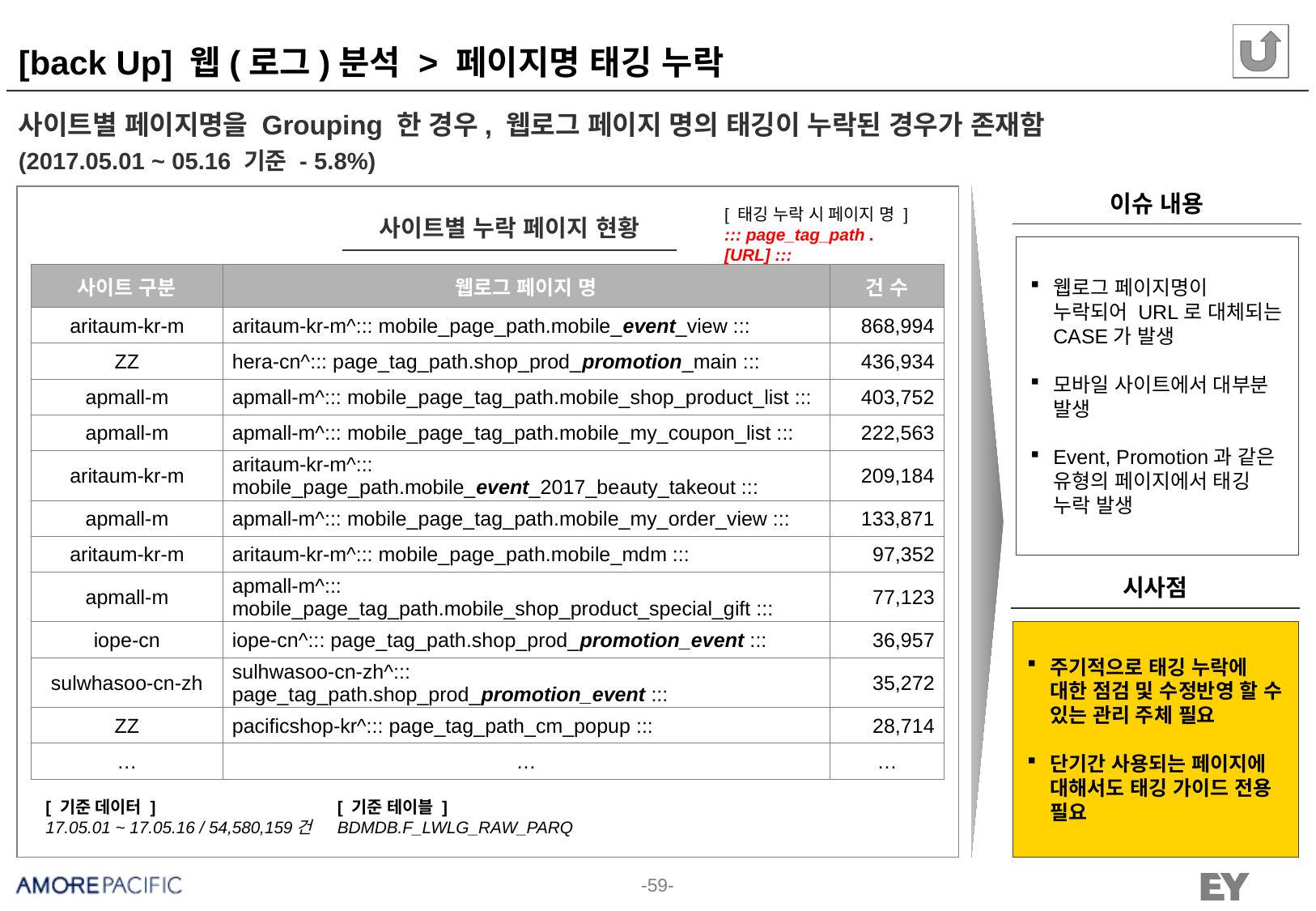

# [back Up] 웹(로그)분석 > 페이지명 태깅 누락

사이트별 페이지명을 Grouping 한 경우, 웹로그 페이지 명의 태깅이 누락된 경우가 존재함
(2017.05.01 ~ 05.16 기준 - 5.8%)
이슈 내용

[ 태깅 누락 시 페이지 명 ]
::: page_tag_path . [URL] :::
사이트별 누락 페이지 현황
웹로그 페이지명이 누락되어 URL로 대체되는 CASE가 발생

모바일 사이트에서 대부분 발생

Event, Promotion과 같은 유형의 페이지에서 태깅 누락 발생
| 사이트 구분 | 웹로그 페이지 명 | 건 수 |
| --- | --- | --- |
| aritaum-kr-m | aritaum-kr-m^::: mobile\_page\_path.mobile\_event\_view ::: | 868,994 |
| ZZ | hera-cn^::: page\_tag\_path.shop\_prod\_promotion\_main ::: | 436,934 |
| apmall-m | apmall-m^::: mobile\_page\_tag\_path.mobile\_shop\_product\_list ::: | 403,752 |
| apmall-m | apmall-m^::: mobile\_page\_tag\_path.mobile\_my\_coupon\_list ::: | 222,563 |
| aritaum-kr-m | aritaum-kr-m^::: mobile\_page\_path.mobile\_event\_2017\_beauty\_takeout ::: | 209,184 |
| apmall-m | apmall-m^::: mobile\_page\_tag\_path.mobile\_my\_order\_view ::: | 133,871 |
| aritaum-kr-m | aritaum-kr-m^::: mobile\_page\_path.mobile\_mdm ::: | 97,352 |
| apmall-m | apmall-m^::: mobile\_page\_tag\_path.mobile\_shop\_product\_special\_gift ::: | 77,123 |
| iope-cn | iope-cn^::: page\_tag\_path.shop\_prod\_promotion\_event ::: | 36,957 |
| sulwhasoo-cn-zh | sulhwasoo-cn-zh^::: page\_tag\_path.shop\_prod\_promotion\_event ::: | 35,272 |
| ZZ | pacificshop-kr^::: page\_tag\_path\_cm\_popup ::: | 28,714 |
| … | … | … |
시사점
주기적으로 태깅 누락에 대한 점검 및 수정반영 할 수 있는 관리 주체 필요

단기간 사용되는 페이지에 대해서도 태깅 가이드 전용 필요
[ 기준 데이터 ]
17.05.01 ~ 17.05.16 / 54,580,159건
[ 기준 테이블 ]
BDMDB.F_LWLG_RAW_PARQ